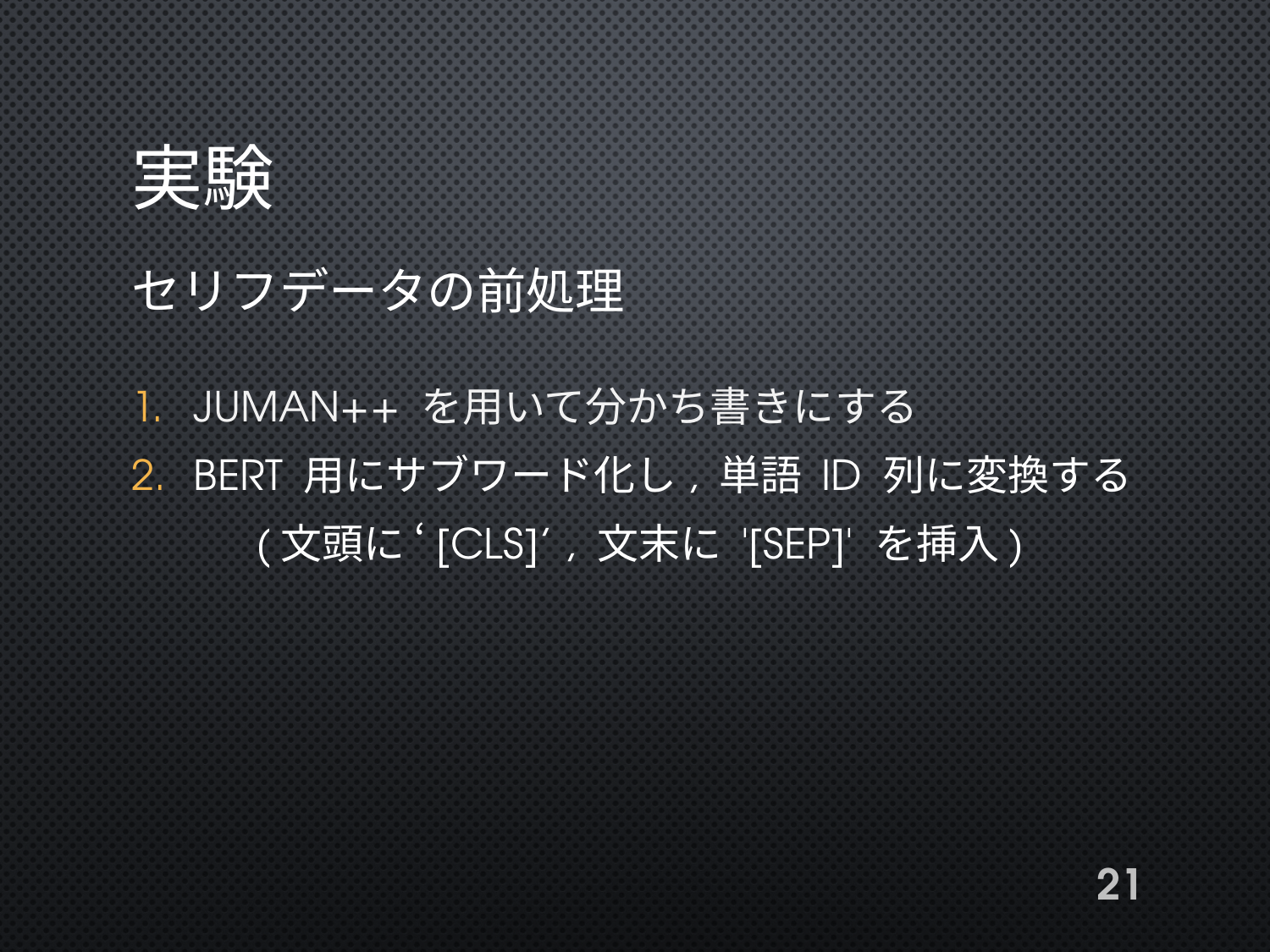

# 実験
セリフデータの前処理
JUMAN++ を用いて分かち書きにする
BERT 用にサブワード化し, 単語 ID 列に変換する
	(文頭に ‘[CLS]’ , 文末に '[SEP]' を挿入)
21